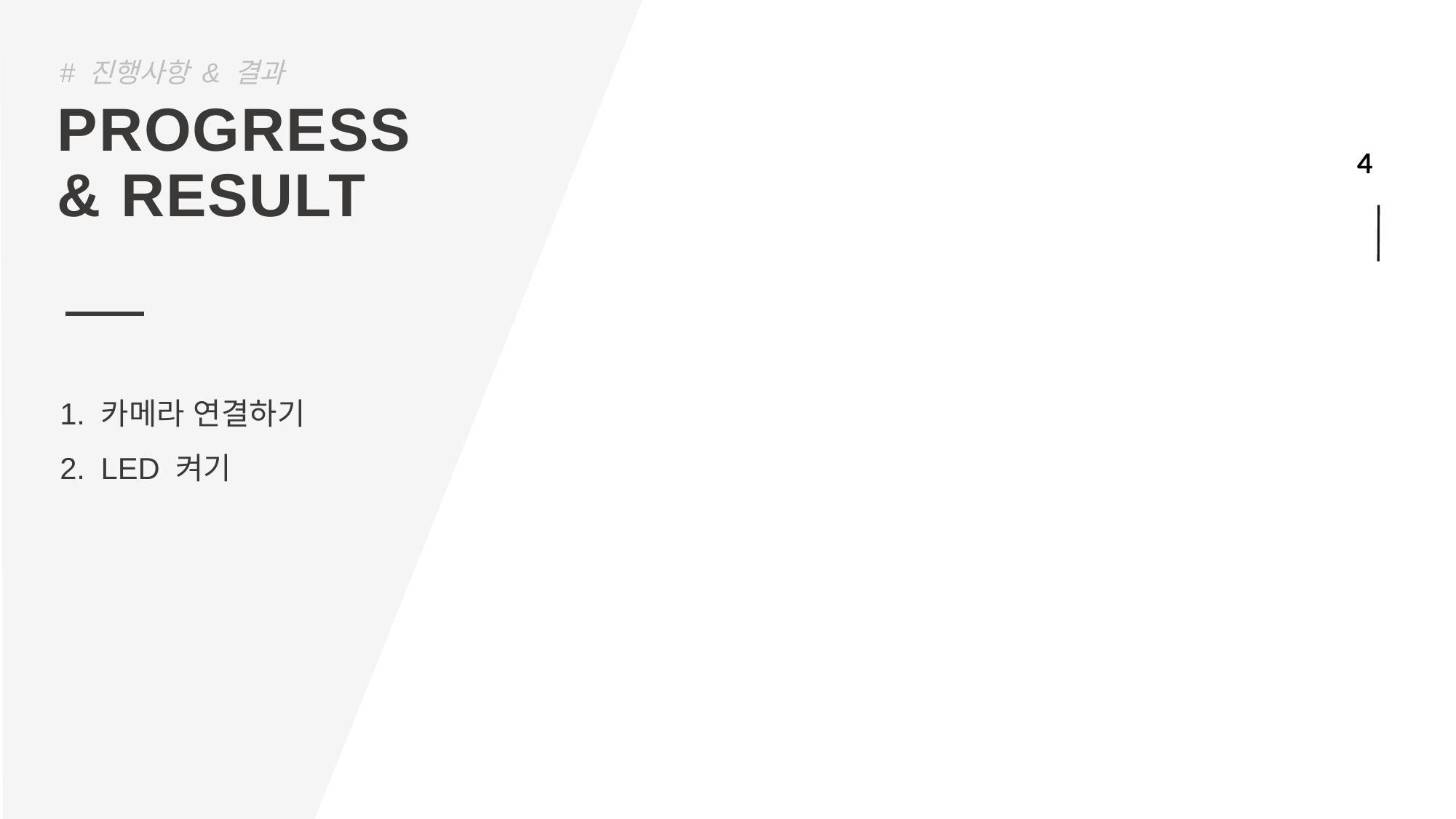

# 진행사항 & 결과
PROGRESS
& RESULT
4

카메라 연결하기
LED 켜기